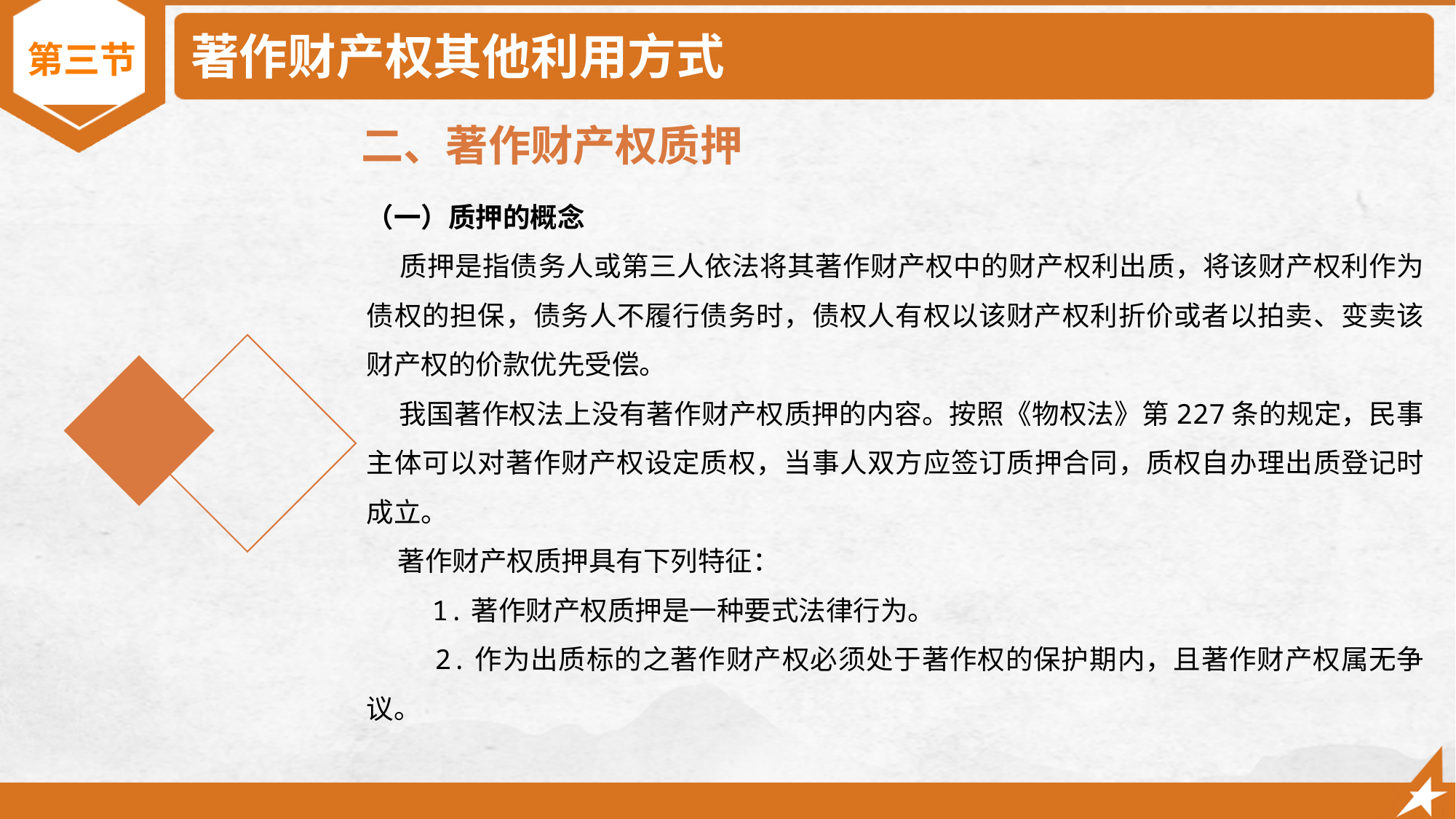

# 著作财产权其他利用方式
第三节
二、著作财产权质押
（一）质押的概念
    质押是指债务人或第三人依法将其著作财产权中的财产权利出质，将该财产权利作为债权的担保，债务人不履行债务时，债权人有权以该财产权利折价或者以拍卖、变卖该财产权的价款优先受偿。
    我国著作权法上没有著作财产权质押的内容。按照《物权法》第227条的规定，民事主体可以对著作财产权设定质权，当事人双方应签订质押合同，质权自办理出质登记时成立。
    著作财产权质押具有下列特征：
    1.著作财产权质押是一种要式法律行为。
    2.作为出质标的之著作财产权必须处于著作权的保护期内，且著作财产权属无争议。